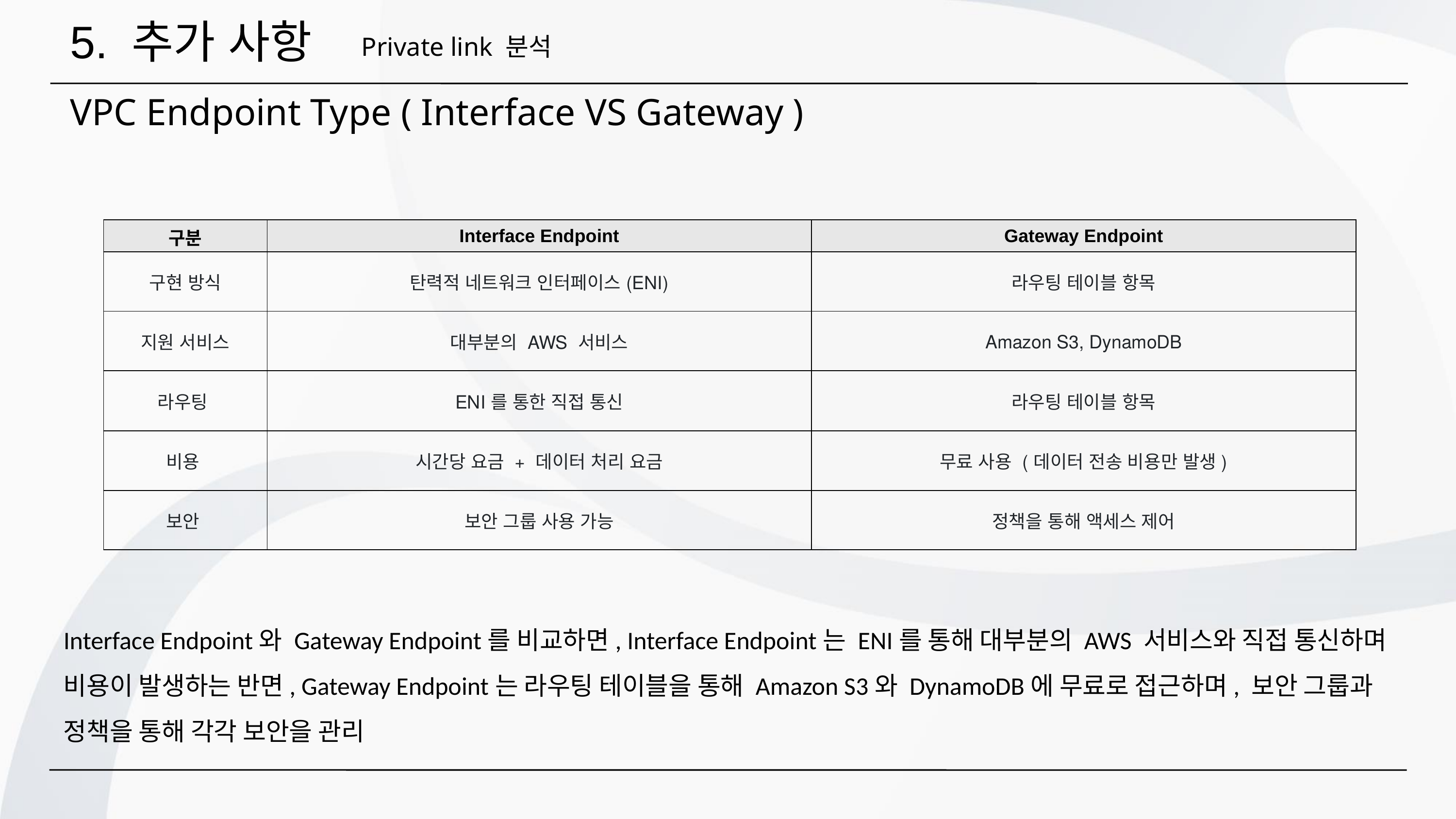

5. 추가 사항
Private link 분석
VPC Endpoint Type ( Interface VS Gateway )
| 구분 | Interface Endpoint | Gateway Endpoint |
| --- | --- | --- |
| 구현 방식 | 탄력적 네트워크 인터페이스(ENI) | 라우팅 테이블 항목 |
| 지원 서비스 | 대부분의 AWS 서비스 | Amazon S3, DynamoDB |
| 라우팅 | ENI를 통한 직접 통신 | 라우팅 테이블 항목 |
| 비용 | 시간당 요금 + 데이터 처리 요금 | 무료 사용 (데이터 전송 비용만 발생) |
| 보안 | 보안 그룹 사용 가능 | 정책을 통해 액세스 제어 |
Interface Endpoint와 Gateway Endpoint를 비교하면, Interface Endpoint는 ENI를 통해 대부분의 AWS 서비스와 직접 통신하며 비용이 발생하는 반면, Gateway Endpoint는 라우팅 테이블을 통해 Amazon S3와 DynamoDB에 무료로 접근하며, 보안 그룹과 정책을 통해 각각 보안을 관리